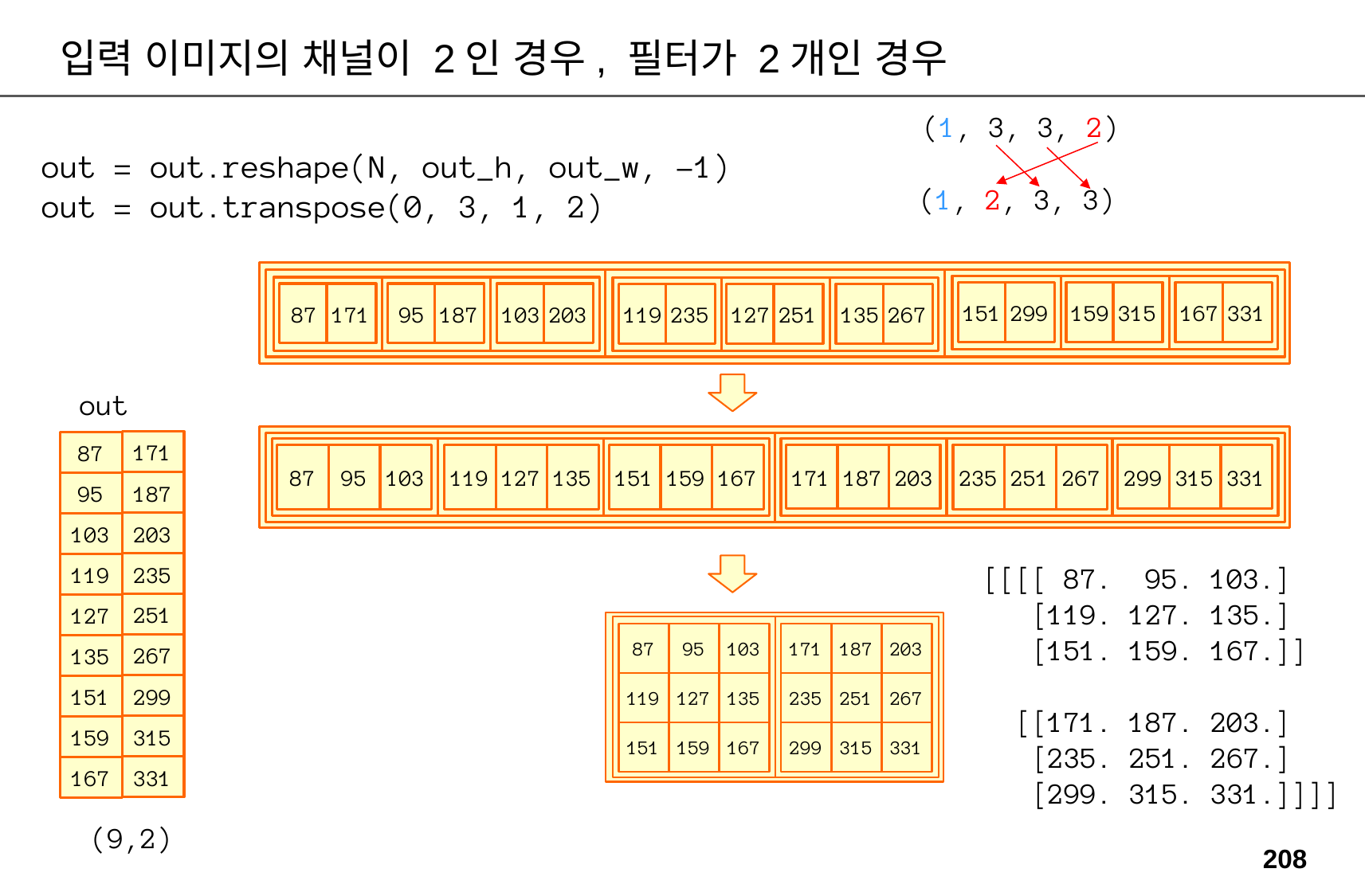

입력 이미지의 채널이 2인 경우, 필터가 2개인 경우
(1, 3, 3, 2)
out = out.reshape(N, out_h, out_w, -1)
out = out.transpose(0, 3, 1, 2)
(1, 2, 3, 3)

151
299
159
315
167
331
87
171
95
187
103
203
119
235
127
251
135
267

out

171
87

171
187
203
299
315
331
87
95
103
151
159
167
235
251
267
119
127
135
187
95
203
103
235
[[[[ 87.  95. 103.]
   [119. 127. 135.]
   [151. 159. 167.]]

  [[171. 187. 203.]
   [235. 251. 267.]
   [299. 315. 331.]]]]
119

251
127

87
95
103
171
187
203
267
135
119
127
135
235
251
267
299
151
315
159
151
159
167
299
315
331
331
167
(9,2)